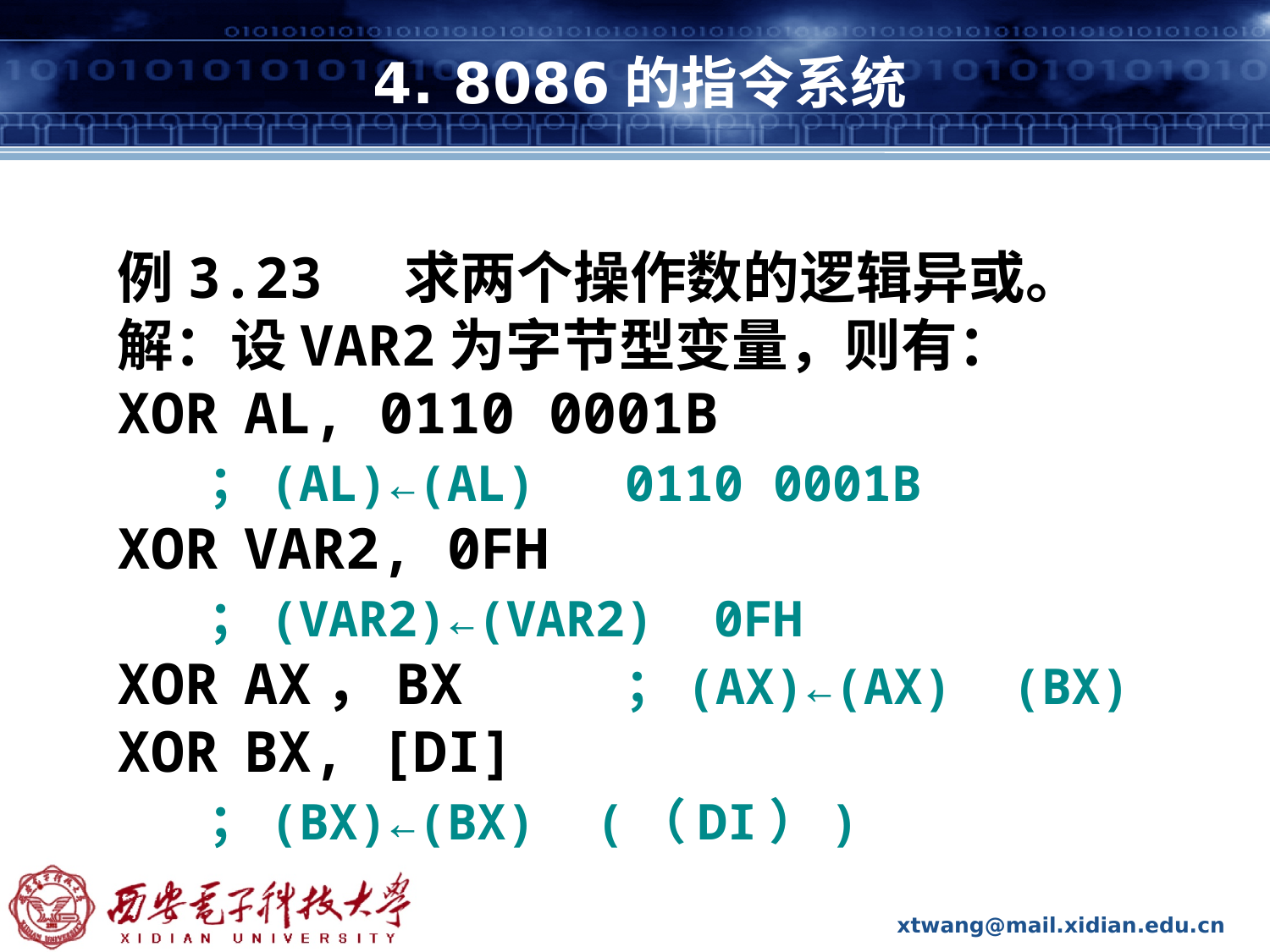

# 4. 8086的指令系统
例3.23  求两个操作数的逻辑异或。
解：设VAR2为字节型变量，则有：
XOR	AL, 0110 0001B
      ；(AL)←(AL)   0110 0001B
XOR	VAR2, 0FH
      ；(VAR2)←(VAR2)  0FH
XOR	AX，BX		；(AX)←(AX)  (BX)
XOR	BX, [DI]
      ；(BX)←(BX)  (（DI）)